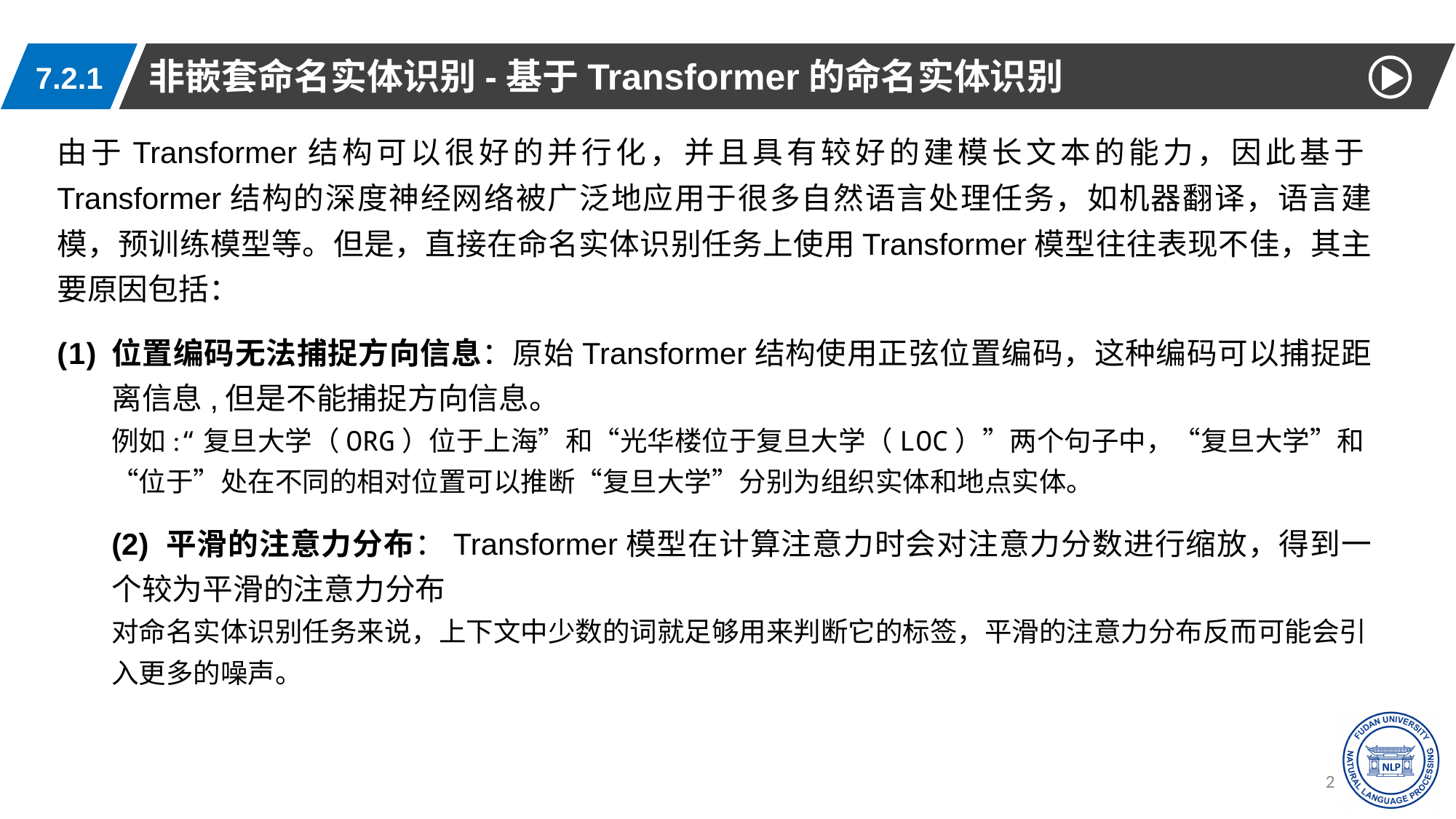

非嵌套命名实体识别-基于Transformer的命名实体识别
7.2.1

由于Transformer结构可以很好的并行化，并且具有较好的建模长文本的能力，因此基于Transformer结构的深度神经网络被广泛地应用于很多自然语言处理任务，如机器翻译，语言建模，预训练模型等。但是，直接在命名实体识别任务上使用Transformer模型往往表现不佳，其主要原因包括：
位置编码无法捕捉方向信息：原始Transformer结构使用正弦位置编码，这种编码可以捕捉距离信息,但是不能捕捉方向信息。
例如:“复旦大学（ORG）位于上海”和“光华楼位于复旦大学（LOC）”两个句子中，“复旦大学”和“位于”处在不同的相对位置可以推断“复旦大学”分别为组织实体和地点实体。
(2) 平滑的注意力分布：Transformer模型在计算注意力时会对注意力分数进行缩放，得到一个较为平滑的注意力分布
对命名实体识别任务来说，上下文中少数的词就足够用来判断它的标签，平滑的注意力分布反而可能会引入更多的噪声。

20